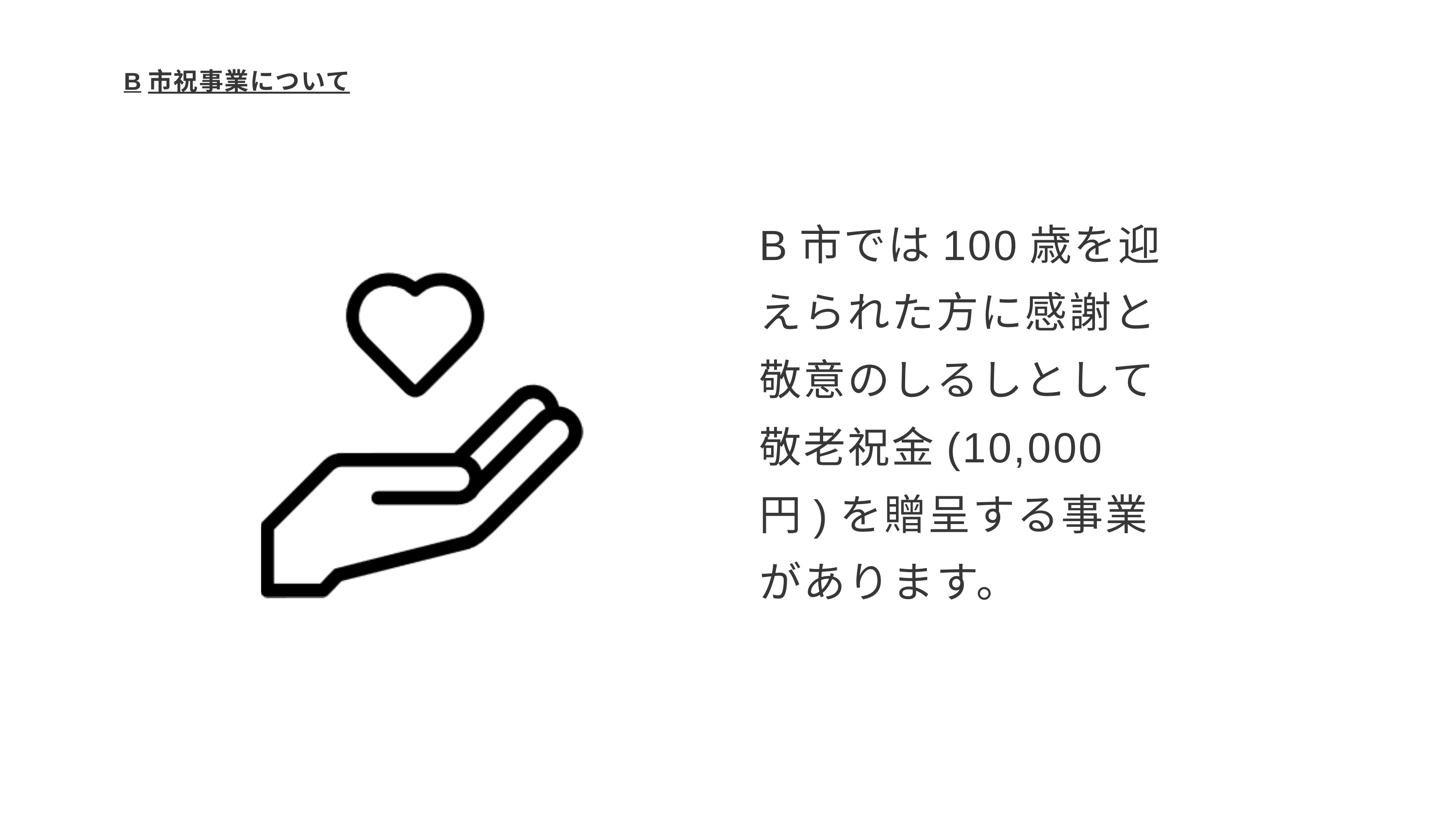

B市祝事業について
B市では100歳を迎えられた方に感謝と敬意のしるしとして敬老祝金(10,000円)を贈呈する事業があります。